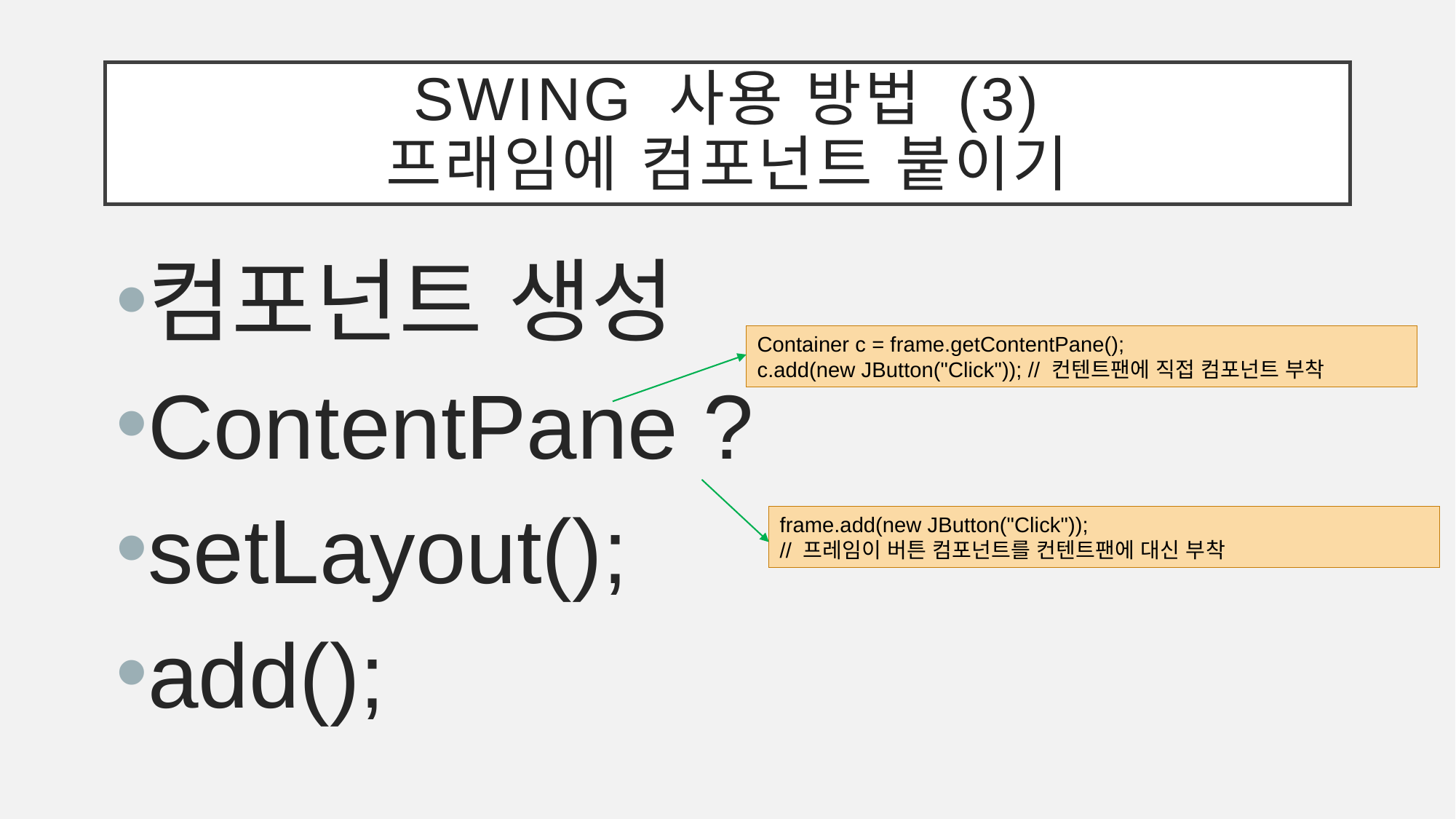

# Swing 사용 방법 (3) 프래임에 컴포넌트 붙이기
컴포넌트 생성
ContentPane ?
setLayout();
add();

Container c = frame.getContentPane();
c.add(new JButton("Click")); // 컨텐트팬에 직접 컴포넌트 부착

frame.add(new JButton("Click"));
// 프레임이 버튼 컴포넌트를 컨텐트팬에 대신 부착